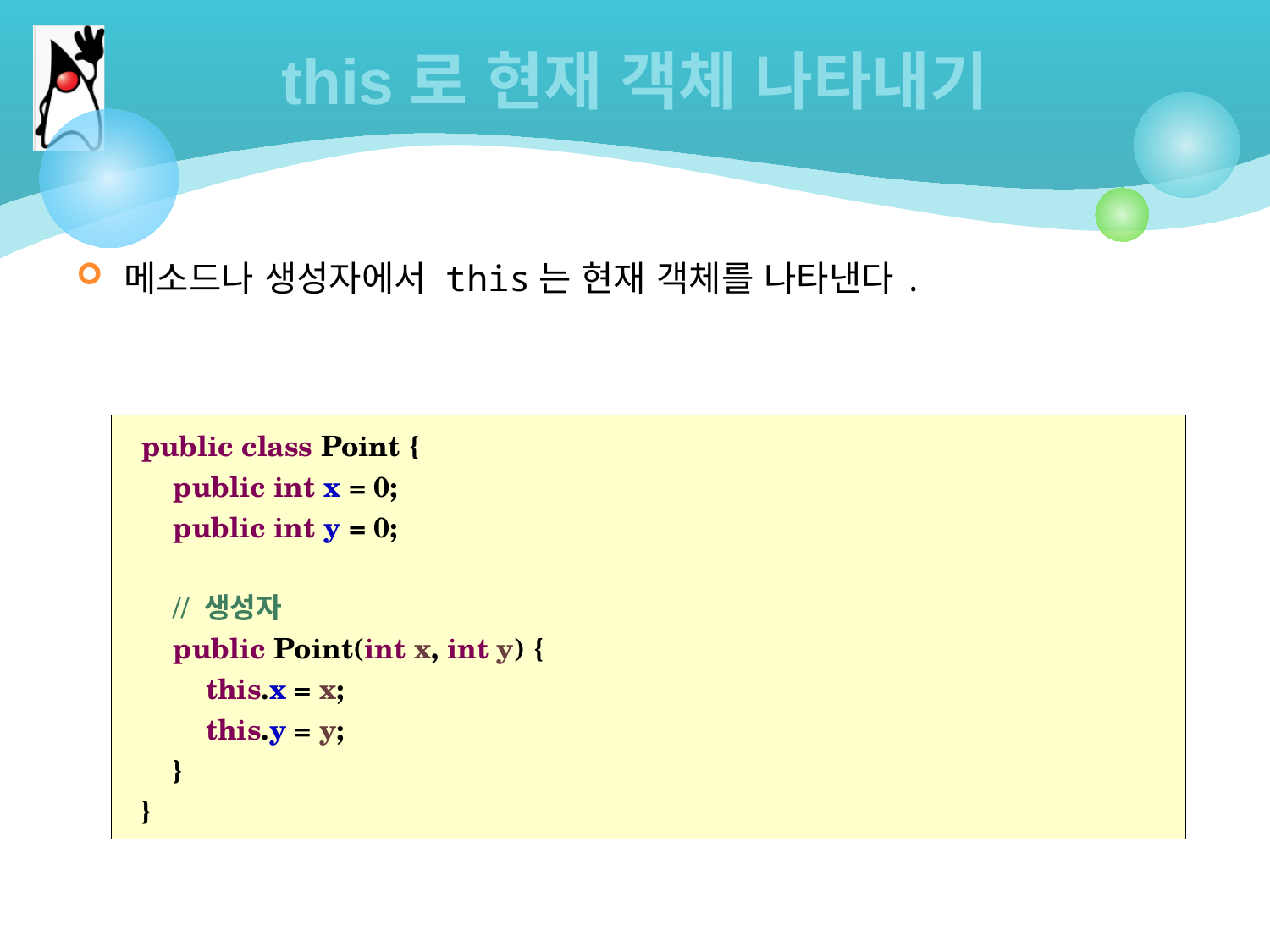

# this로 현재 객체 나타내기
메소드나 생성자에서 this는 현재 객체를 나타낸다.

public class Point {
    public int x = 0;
    public int y = 0;

    // 생성자
    public Point(int x, int y) {
        this.x = x;
        this.y = y;
    }
}